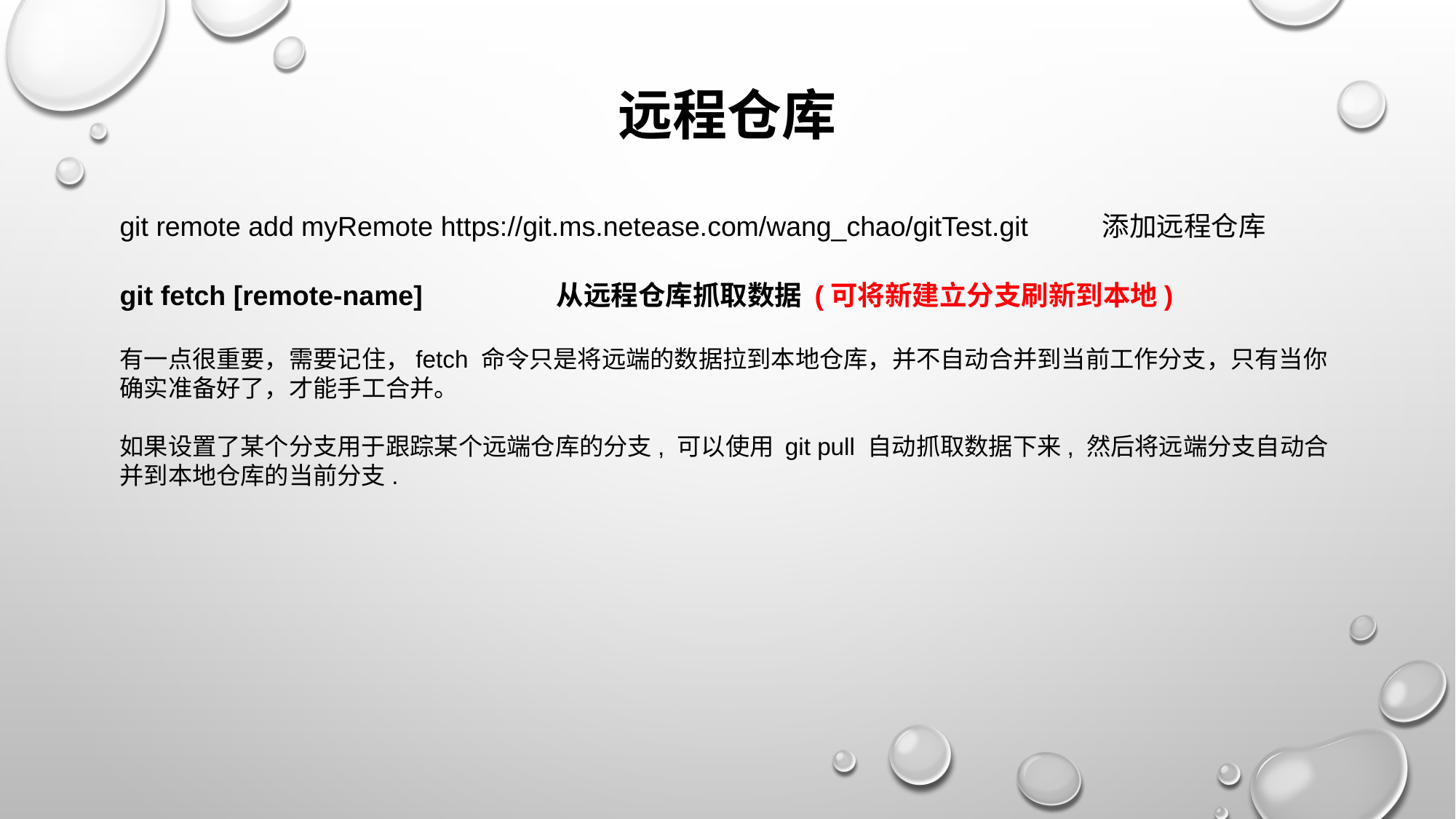

# 远程仓库
git remote add myRemote https://git.ms.netease.com/wang_chao/gitTest.git 	添加远程仓库

git fetch [remote-name]  		从远程仓库抓取数据 (可将新建立分支刷新到本地)

有一点很重要，需要记住，fetch 命令只是将远端的数据拉到本地仓库，并不自动合并到当前工作分支，只有当你确实准备好了，才能手工合并。

如果设置了某个分支用于跟踪某个远端仓库的分支, 可以使用 git pull 自动抓取数据下来, 然后将远端分支自动合并到本地仓库的当前分支.